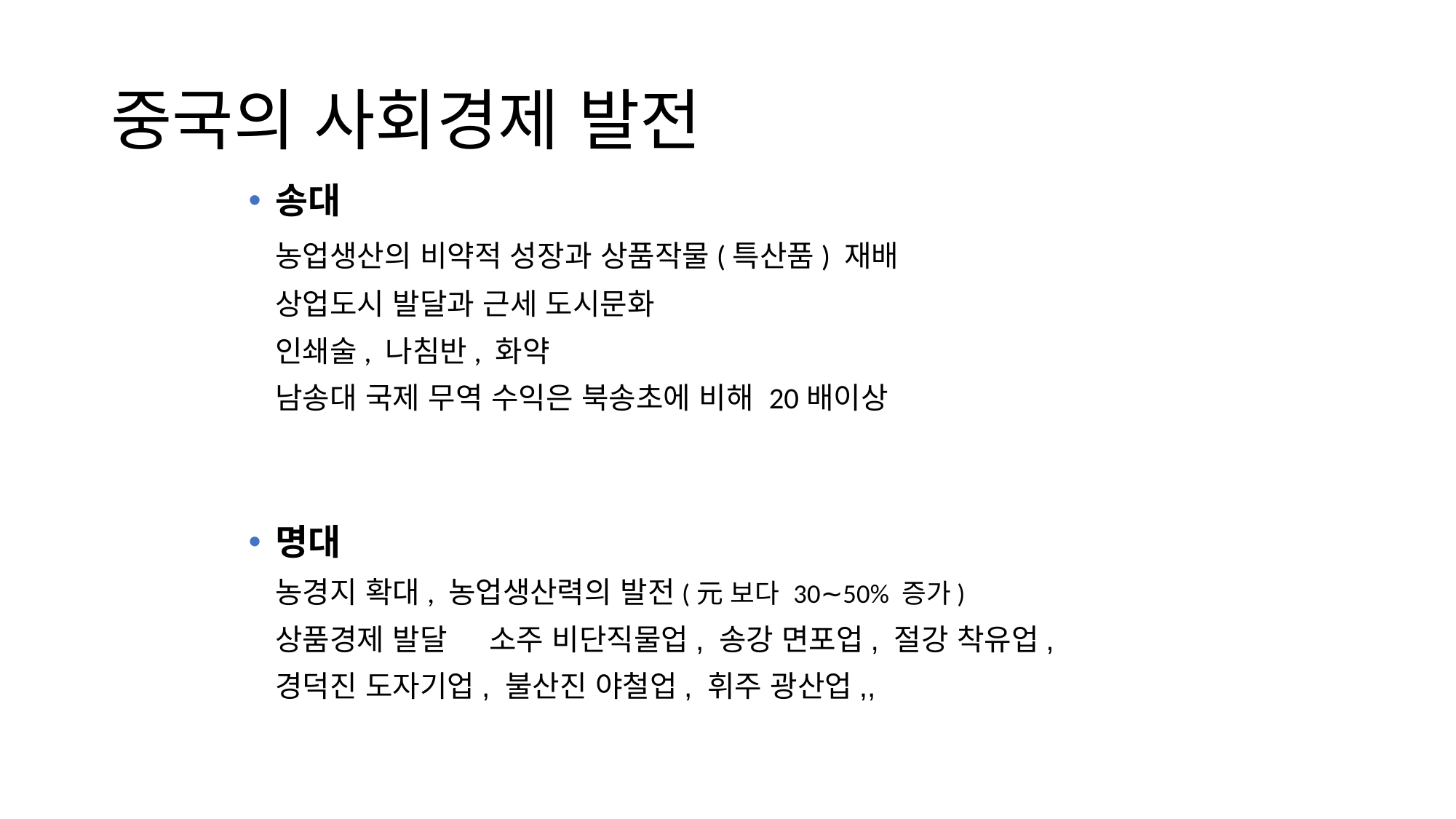

# 중국의 사회경제 발전
송대
		농업생산의 비약적 성장과 상품작물(특산품) 재배
		상업도시 발달과 근세 도시문화
		인쇄술, 나침반, 화약
		남송대 국제 무역 수익은 북송초에 비해 20배이상

명대
		농경지 확대, 농업생산력의 발전(元 보다 30∼50% 증가)
		상품경제 발달  	소주 비단직물업, 송강 면포업, 절강 착유업,
				경덕진 도자기업, 불산진 야철업, 휘주 광산업,,